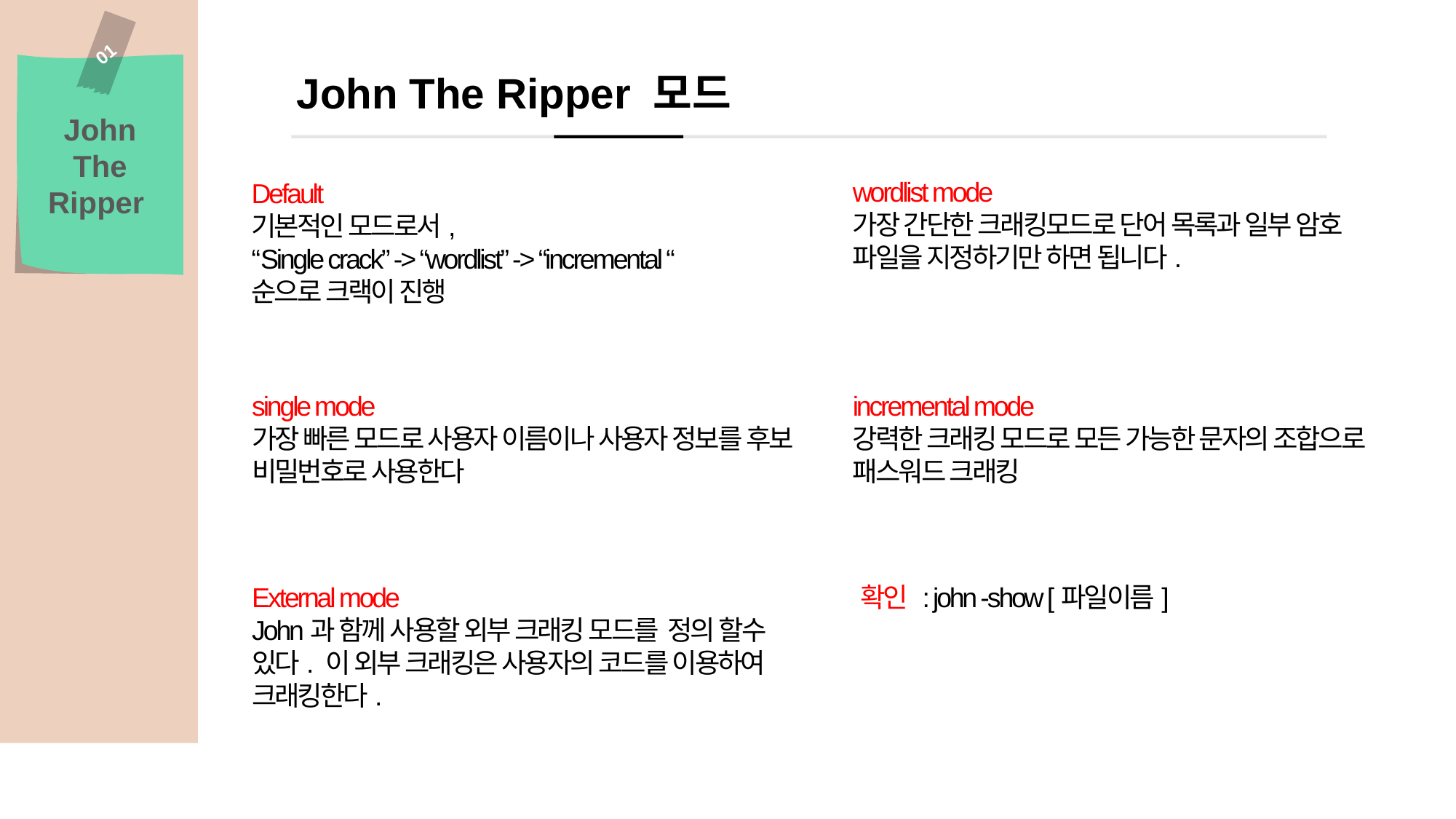

01
John The Ripper 모드
John
The
Ripper

wordlist mode
가장 간단한 크래킹모드로 단어 목록과 일부 암호 파일을 지정하기만 하면 됩니다.
Default
기본적인 모드로서,
“Single crack” -> “wordlist” -> “incremental “
순으로 크랙이 진행

single mode
가장 빠른 모드로 사용자 이름이나 사용자 정보를 후보 비밀번호로 사용한다
incremental mode
강력한 크래킹 모드로 모든 가능한 문자의 조합으로 패스워드 크래킹

확인 : john -show [파일이름]
External mode
John과 함께 사용할 외부 크래킹 모드를  정의 할수 있다. 이 외부 크래킹은 사용자의 코드를 이용하여 크래킹한다.